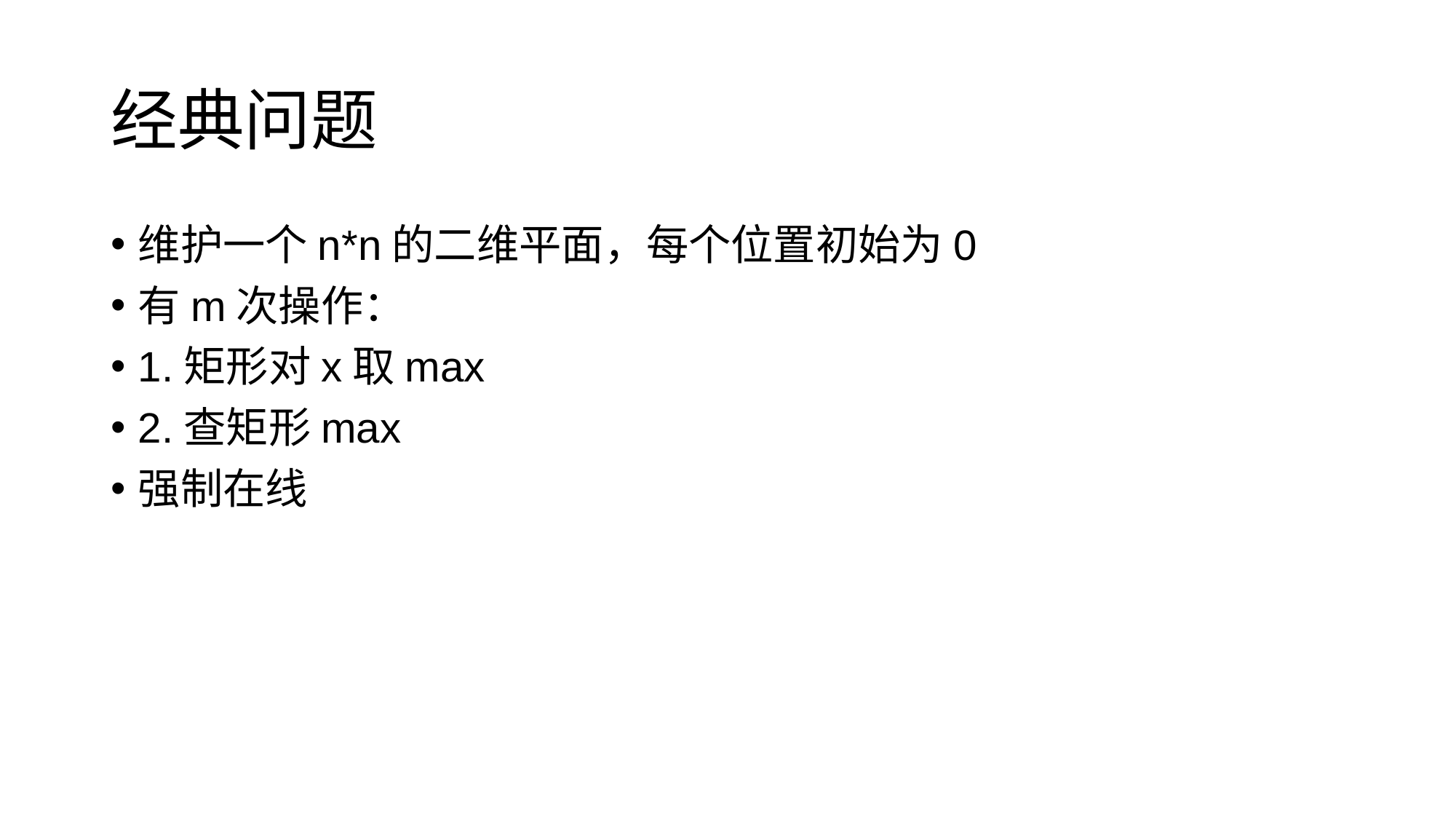

# 经典问题
维护一个n*n的二维平面，每个位置初始为0
有m次操作：
1.矩形对x取max
2.查矩形max
强制在线